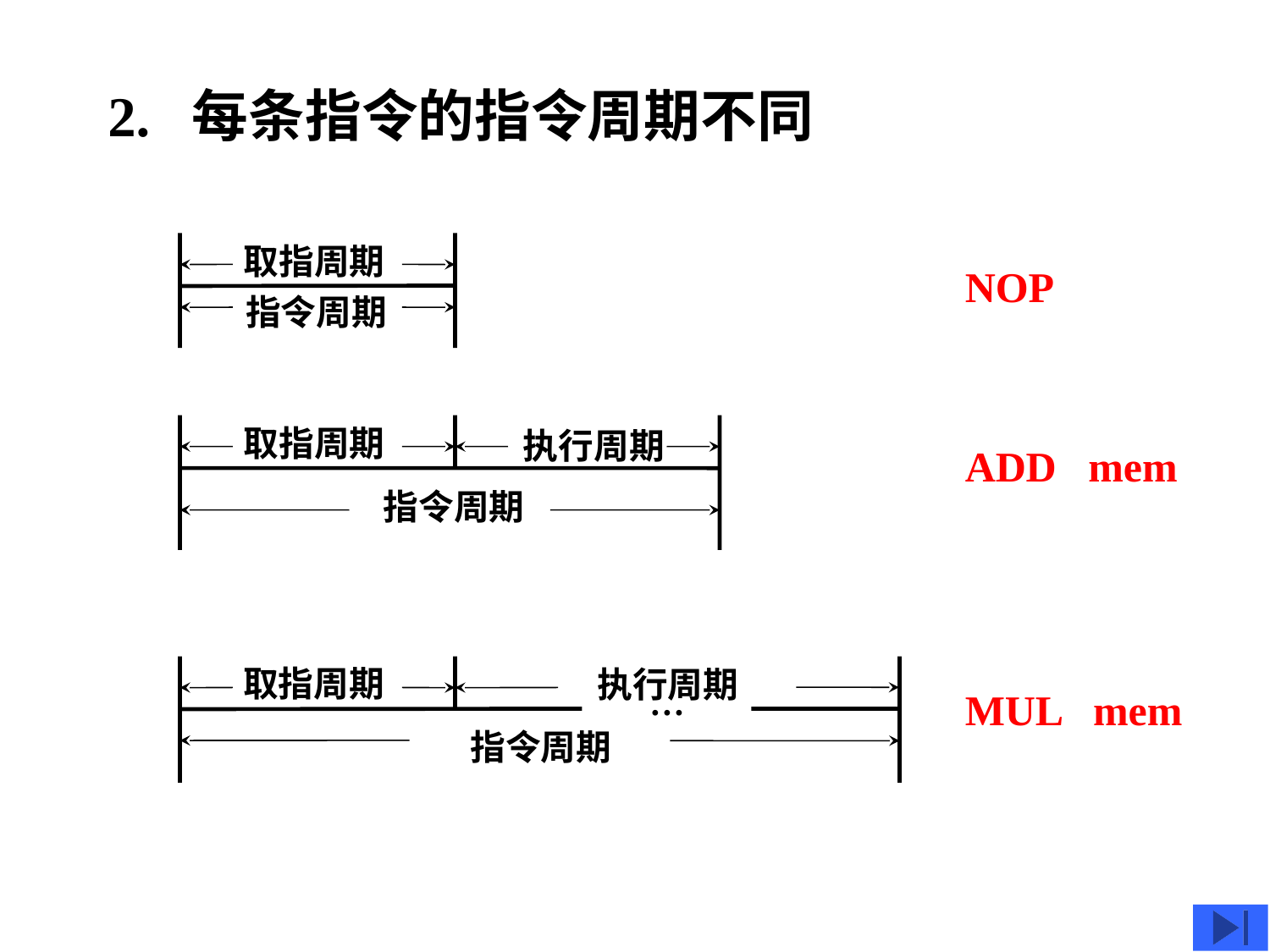

2.  每条指令的指令周期不同
取指周期

指令周期

NOP
取指周期

 执行周期

指令周期

ADD   mem
取指周期

执行周期

指令周期

…
MUL   mem